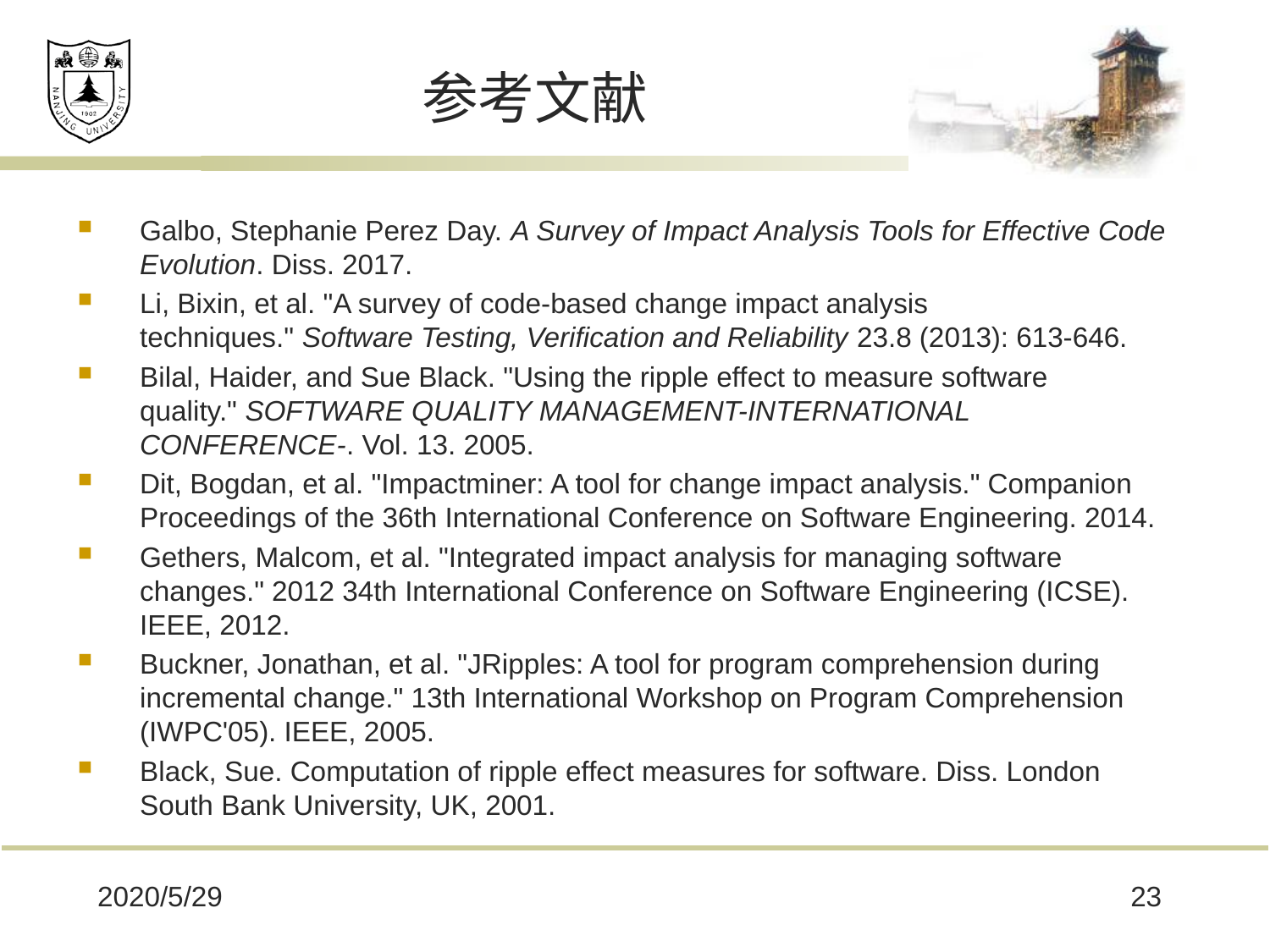

# 参考文献
Galbo, Stephanie Perez Day. A Survey of Impact Analysis Tools for Effective Code Evolution. Diss. 2017.
Li, Bixin, et al. "A survey of code‐based change impact analysis techniques." Software Testing, Verification and Reliability 23.8 (2013): 613-646.
Bilal, Haider, and Sue Black. "Using the ripple effect to measure software quality." SOFTWARE QUALITY MANAGEMENT-INTERNATIONAL CONFERENCE-. Vol. 13. 2005.
Dit, Bogdan, et al. "Impactminer: A tool for change impact analysis." Companion Proceedings of the 36th International Conference on Software Engineering. 2014.
Gethers, Malcom, et al. "Integrated impact analysis for managing software changes." 2012 34th International Conference on Software Engineering (ICSE). IEEE, 2012.
Buckner, Jonathan, et al. "JRipples: A tool for program comprehension during incremental change." 13th International Workshop on Program Comprehension (IWPC'05). IEEE, 2005.
Black, Sue. Computation of ripple effect measures for software. Diss. London South Bank University, UK, 2001.
2020/5/29
23